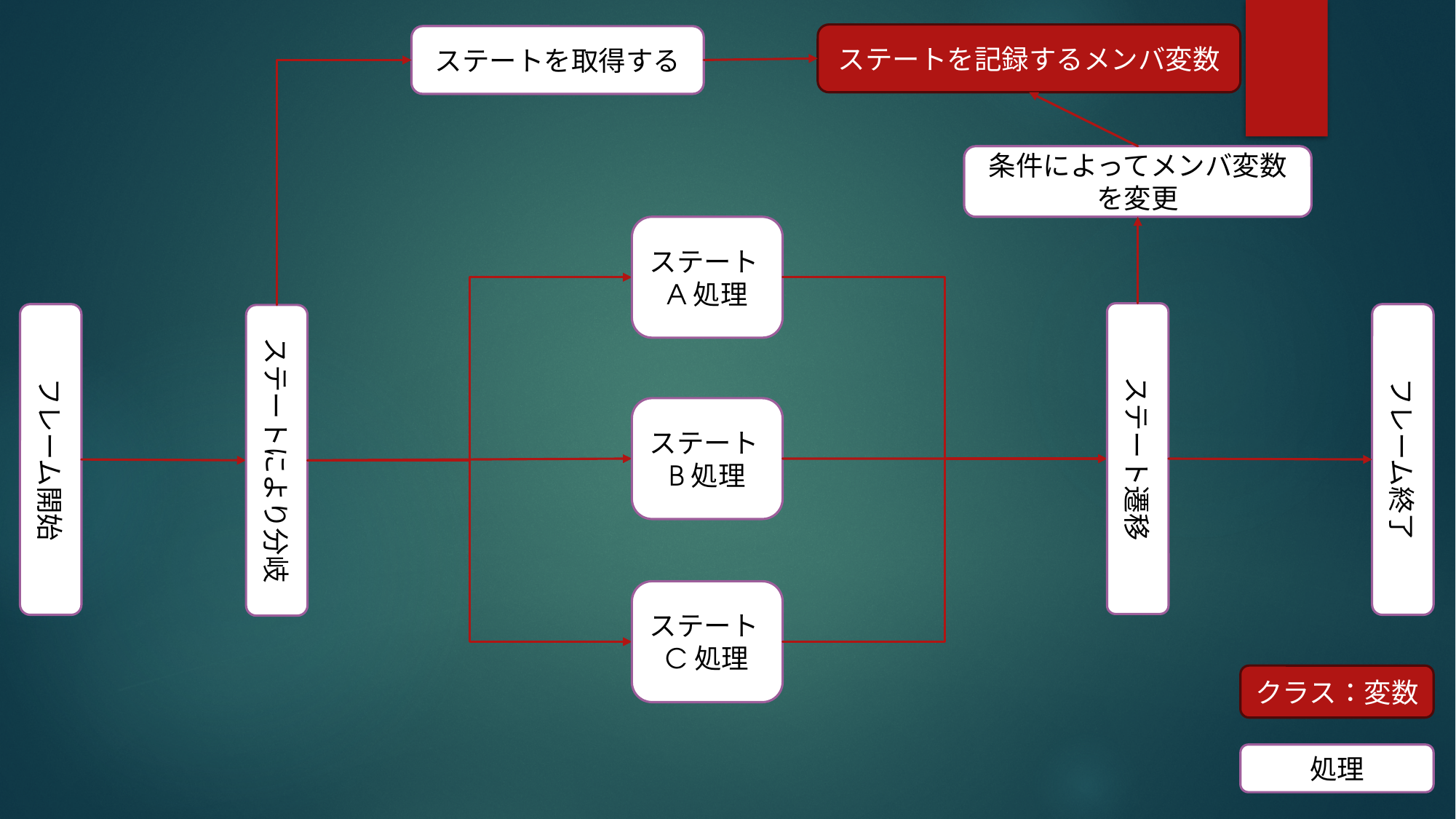

ステートを記録するメンバ変数
ステートを取得する
条件によってメンバ変数を変更
ステートA処理
ステート遷移
フレーム開始
フレーム終了
ステートにより分岐
ステートB処理
ステートC処理
クラス：変数
処理